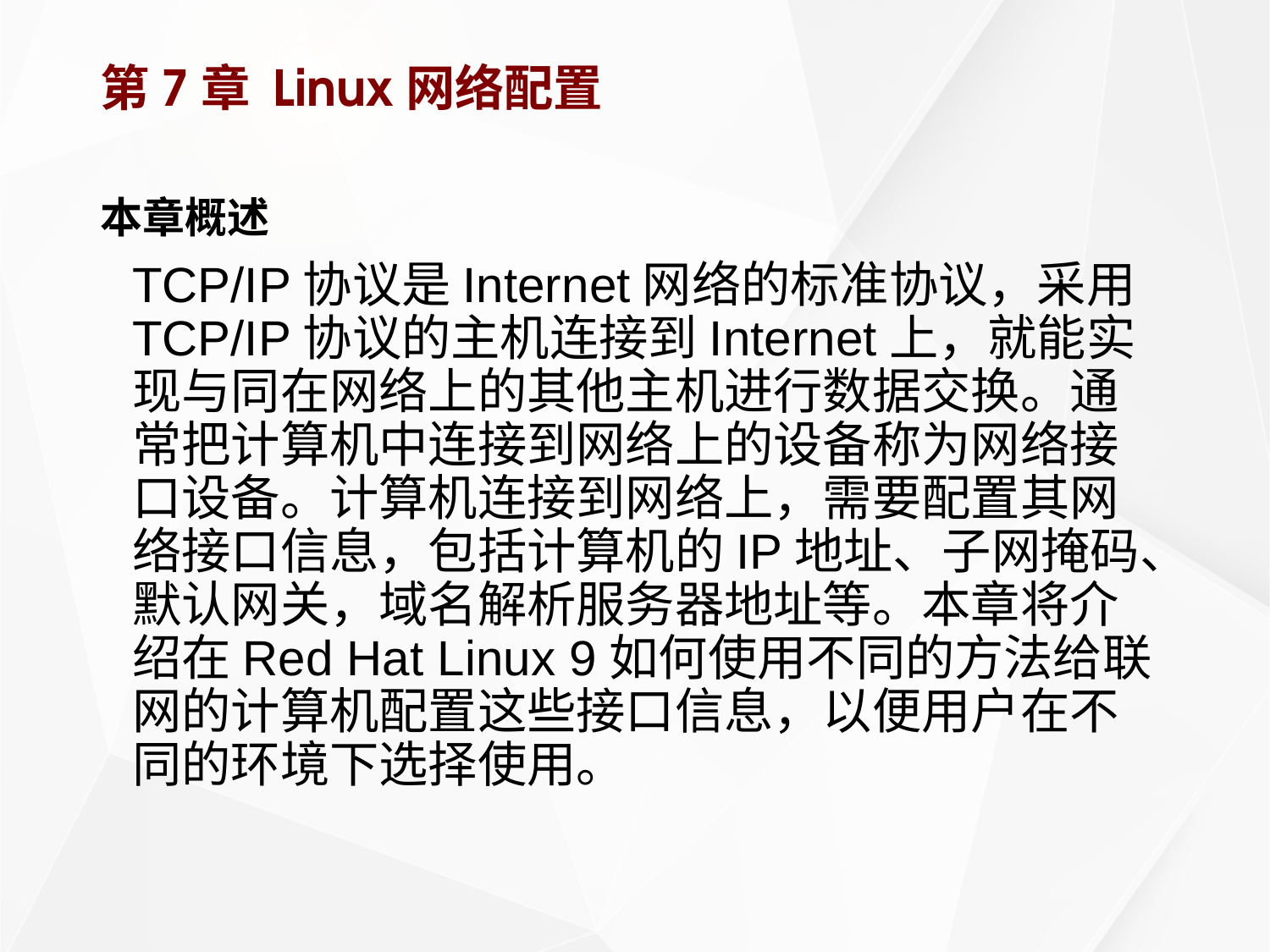

# 第7章 Linux网络配置
本章概述
	TCP/IP协议是Internet网络的标准协议，采用TCP/IP协议的主机连接到Internet上，就能实现与同在网络上的其他主机进行数据交换。通常把计算机中连接到网络上的设备称为网络接口设备。计算机连接到网络上，需要配置其网络接口信息，包括计算机的IP地址、子网掩码、默认网关，域名解析服务器地址等。本章将介绍在Red Hat Linux 9如何使用不同的方法给联网的计算机配置这些接口信息，以便用户在不同的环境下选择使用。